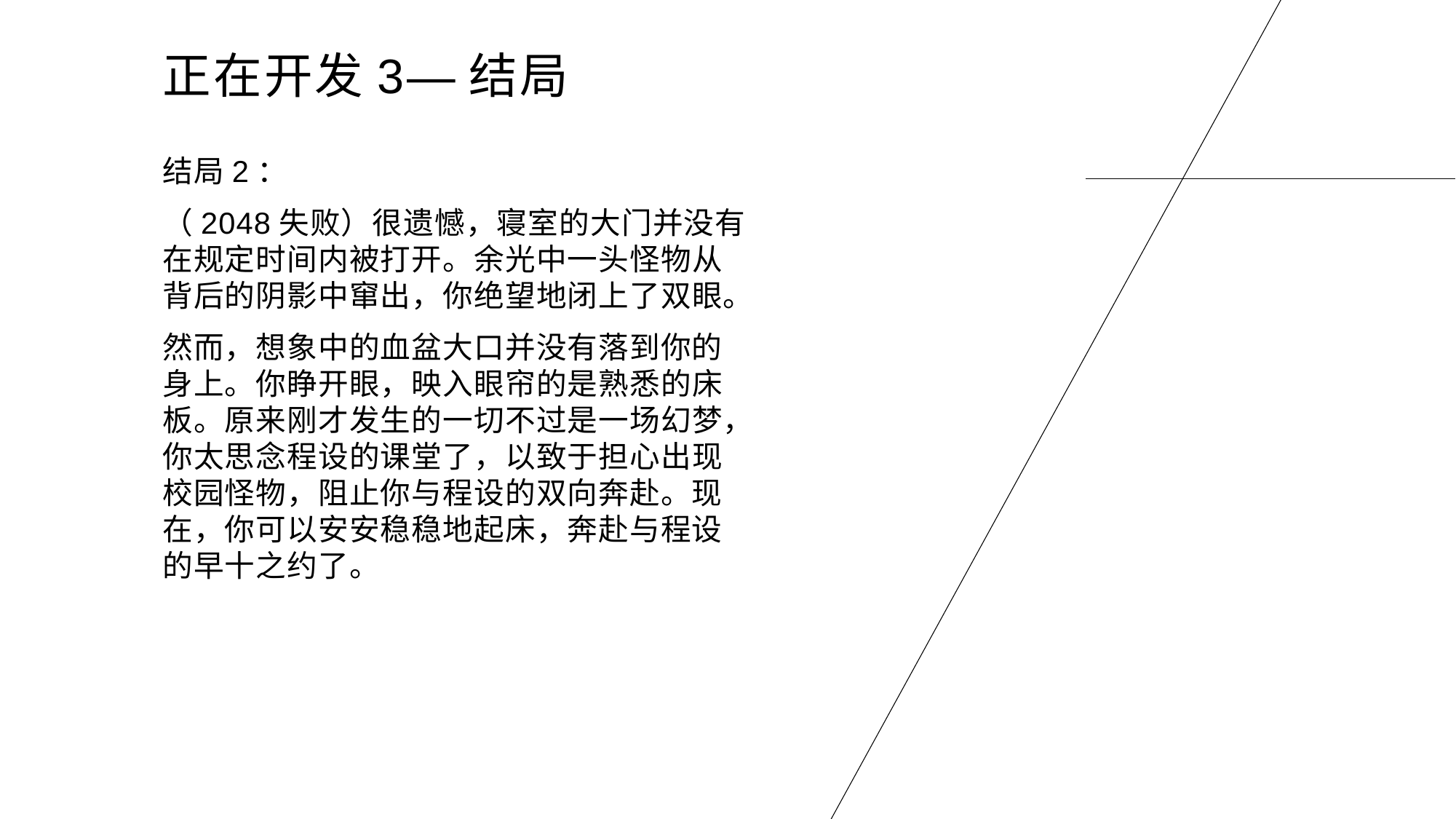

# 正在开发3—结局
结局2：
（2048失败）很遗憾，寝室的大门并没有在规定时间内被打开。余光中一头怪物从背后的阴影中窜出，你绝望地闭上了双眼。
然而，想象中的血盆大口并没有落到你的身上。你睁开眼，映入眼帘的是熟悉的床板。原来刚才发生的一切不过是一场幻梦，你太思念程设的课堂了，以致于担心出现校园怪物，阻止你与程设的双向奔赴。现在，你可以安安稳稳地起床，奔赴与程设的早十之约了。
19